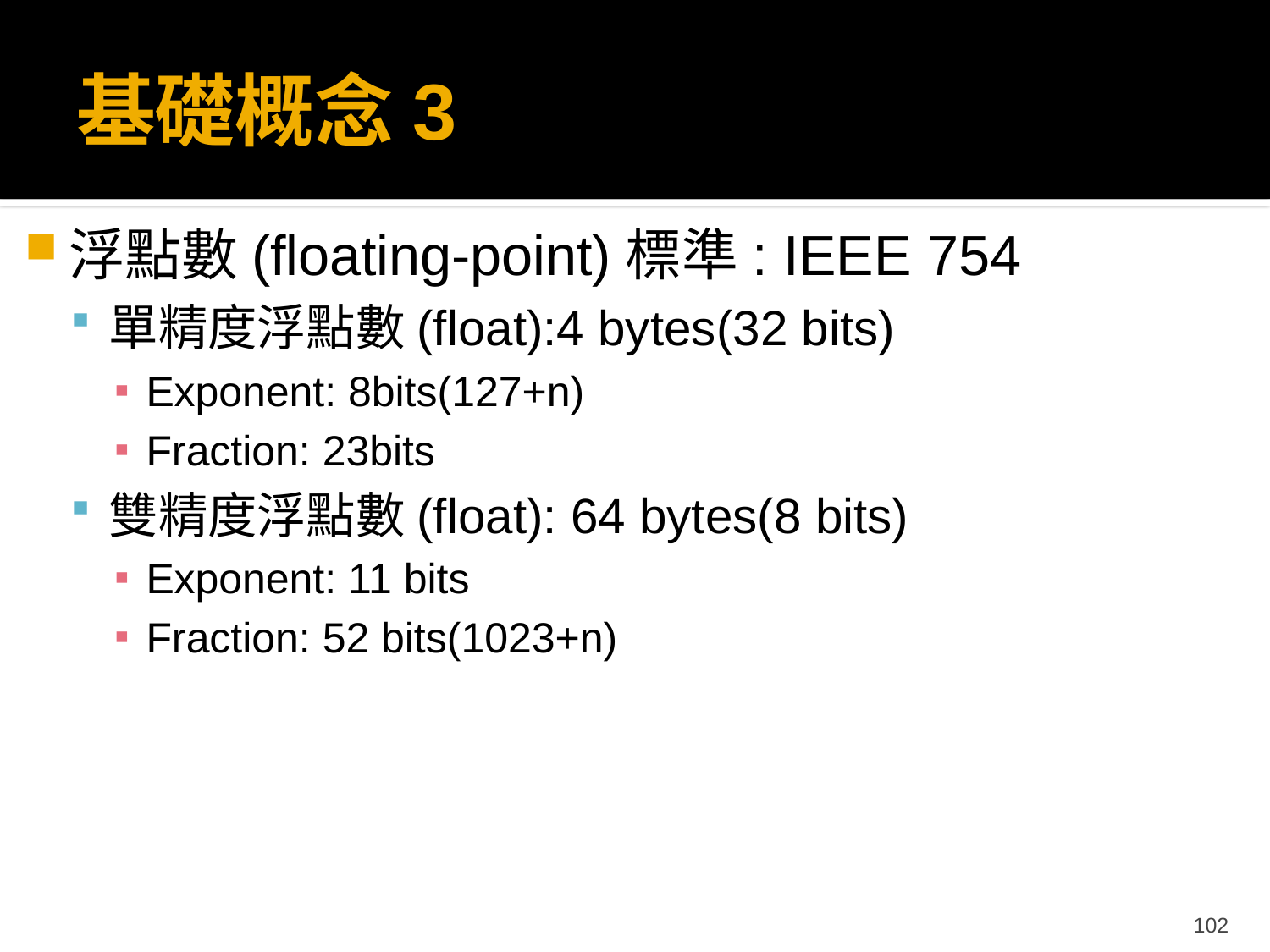

# 基礎概念3
浮點數(floating-point)標準: IEEE 754
單精度浮點數(float):4 bytes(32 bits)
Exponent: 8bits(127+n)
Fraction: 23bits
雙精度浮點數(float): 64 bytes(8 bits)
Exponent: 11 bits
Fraction: 52 bits(1023+n)
102